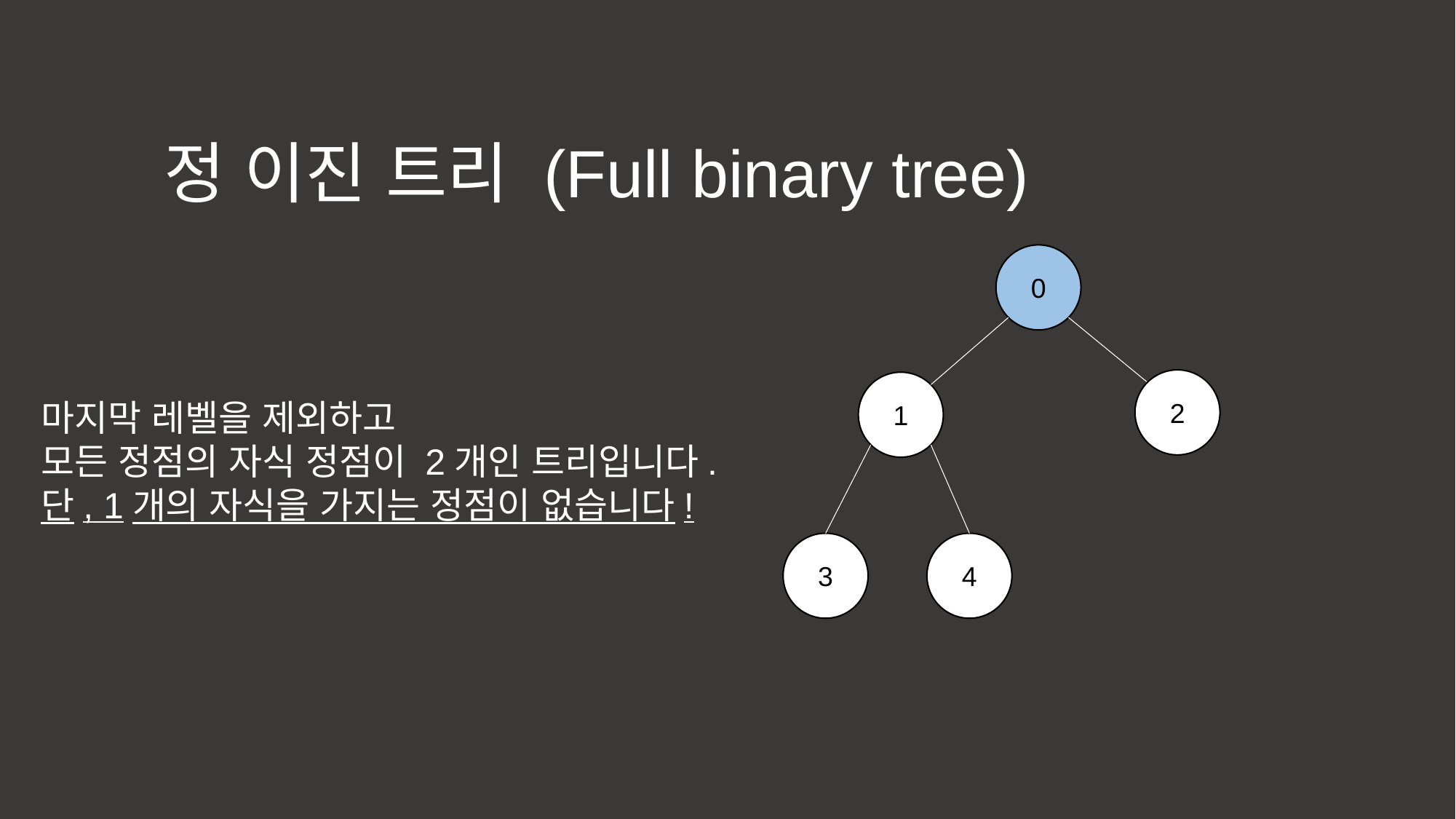

정 이진 트리 (Full binary tree)
0
2
1
마지막 레벨을 제외하고
모든 정점의 자식 정점이 2개인 트리입니다.
단, 1개의 자식을 가지는 정점이 없습니다!

3
4